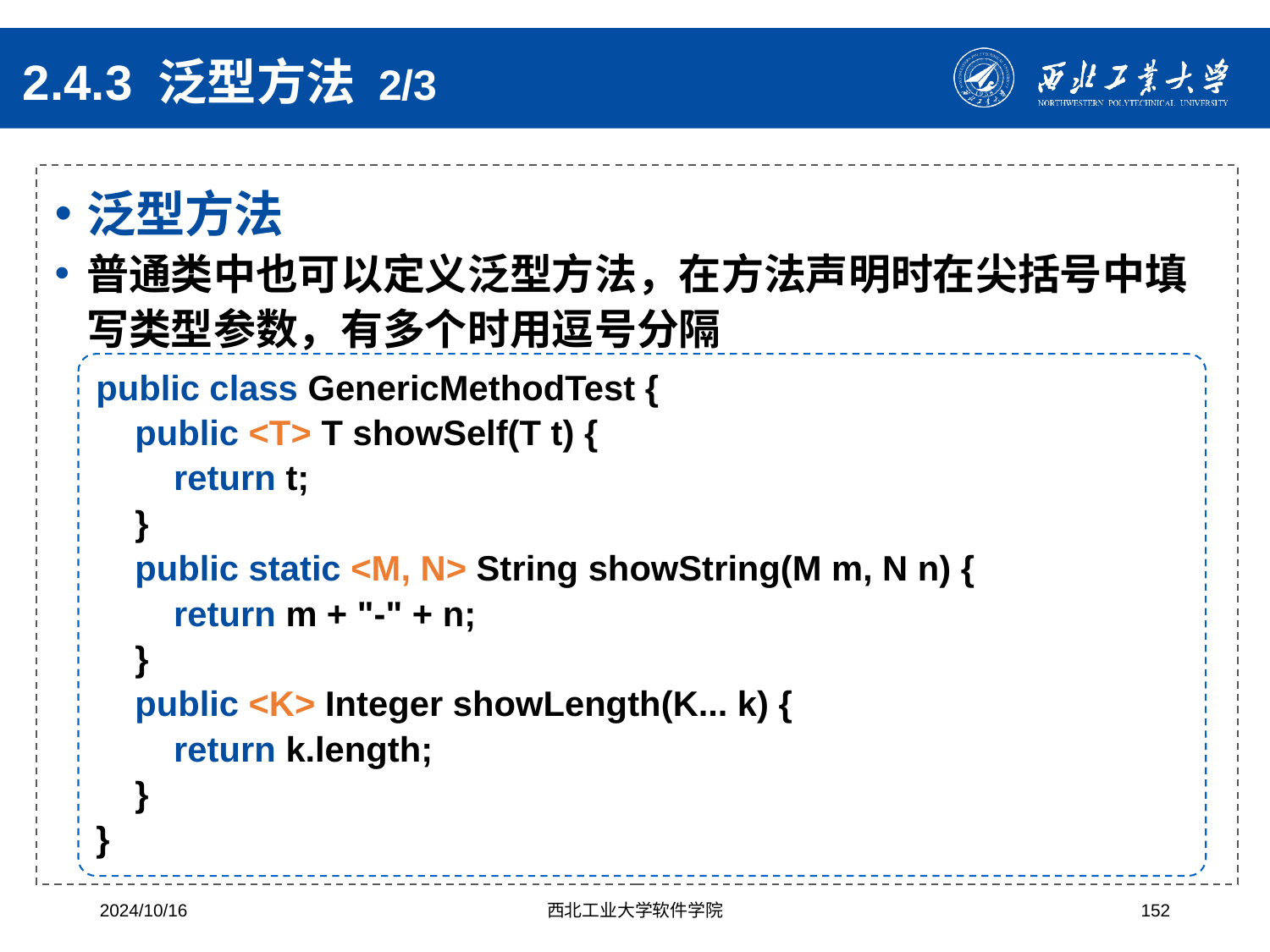

# 2.4.3 泛型方法 2/3
泛型方法
普通类中也可以定义泛型方法，在方法声明时在尖括号中填写类型参数，有多个时用逗号分隔

public class GenericMethodTest {
    public <T> T showSelf(T t) {
        return t;
    }
    public static <M, N> String showString(M m, N n) {
        return m + "-" + n;
    }
    public <K> Integer showLength(K... k) {
        return k.length;
    }
}
2024/10/16
西北工业大学软件学院
152